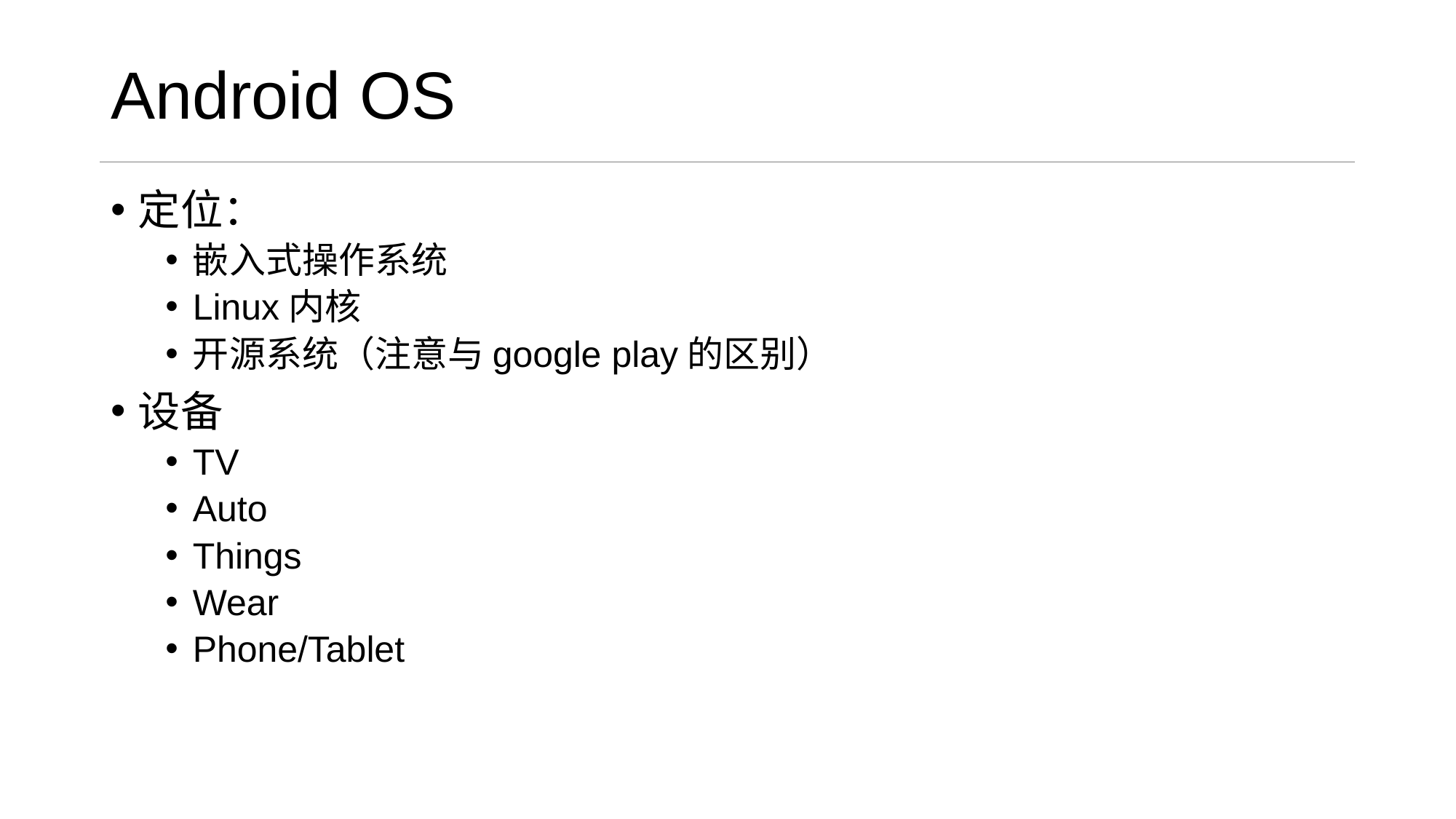

# Android OS
定位：
嵌入式操作系统
Linux内核
开源系统（注意与google play的区别）
设备
TV
Auto
Things
Wear
Phone/Tablet